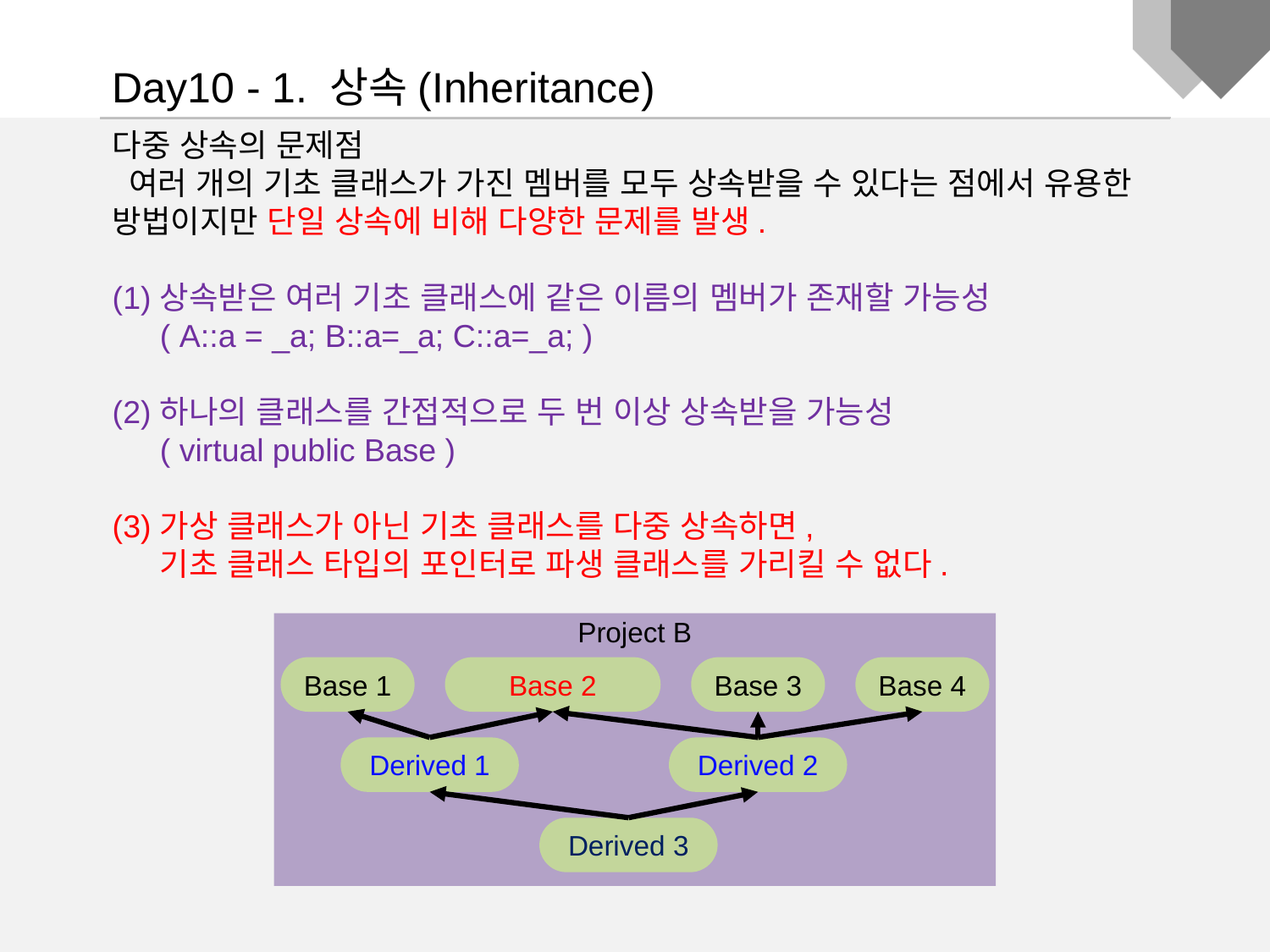

Day10 - 1. 상속(Inheritance)
다중 상속의 문제점
 여러 개의 기초 클래스가 가진 멤버를 모두 상속받을 수 있다는 점에서 유용한 방법이지만 단일 상속에 비해 다양한 문제를 발생.

상속받은 여러 기초 클래스에 같은 이름의 멤버가 존재할 가능성
( A::a = _a; B::a=_a; C::a=_a; )

하나의 클래스를 간접적으로 두 번 이상 상속받을 가능성
( virtual public Base )

가상 클래스가 아닌 기초 클래스를 다중 상속하면,
기초 클래스 타입의 포인터로 파생 클래스를 가리킬 수 없다.
Project B

Base 1
Base 2
Base 3
Base 4
Derived 1
Derived 2
Derived 3